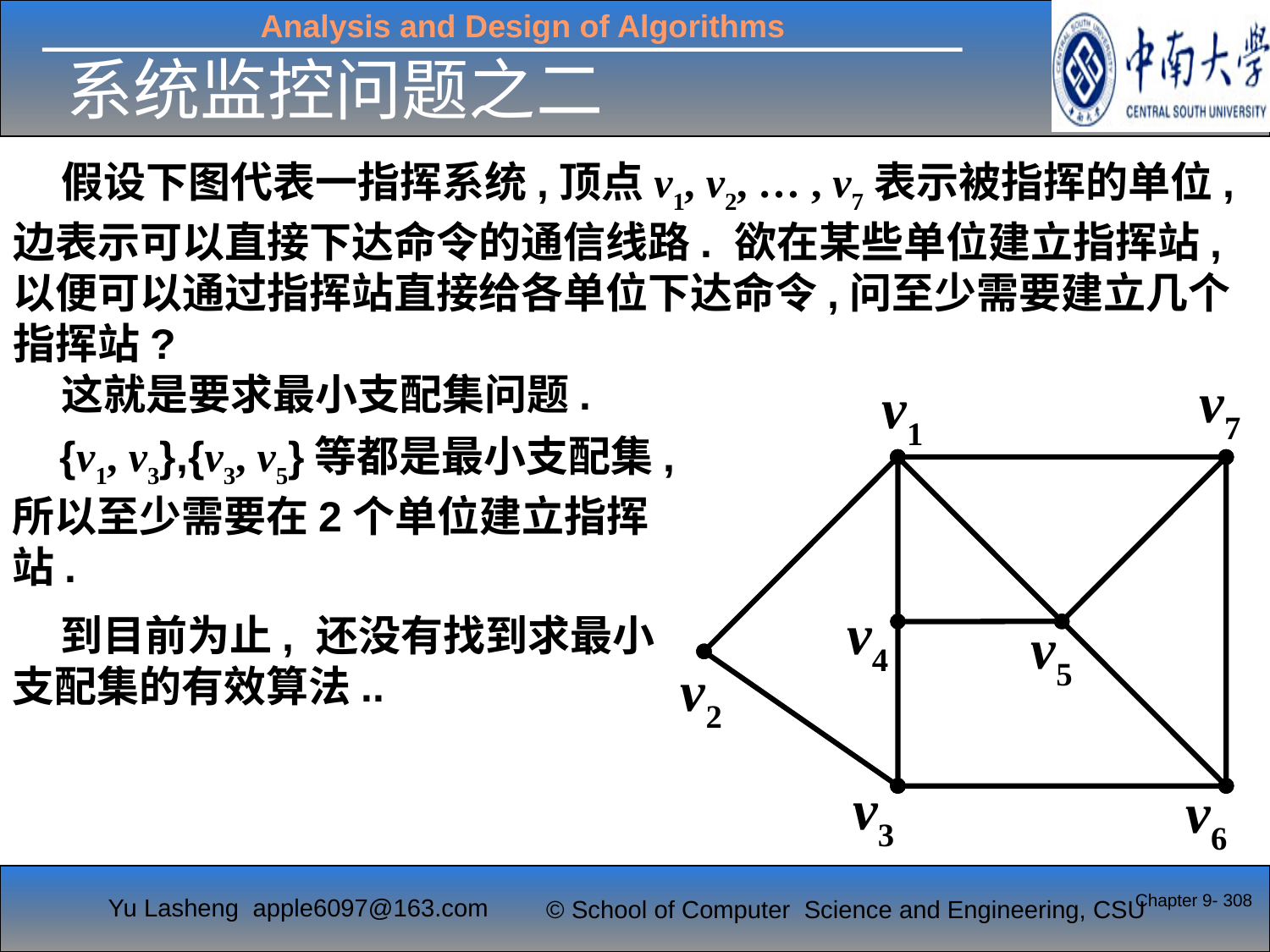

# 系统监控问题之二
    假设下图代表一指挥系统,顶点v1, v2, … , v7表示被指挥的单位,边表示可以直接下达命令的通信线路. 欲在某些单位建立指挥站,以便可以通过指挥站直接给各单位下达命令,问至少需要建立几个指挥站?
    这就是要求最小支配集问题.
v7
v1

v4
v5

v2

v3
v6

    {v1, v3},{v3, v5}等都是最小支配集,所以至少需要在2个单位建立指挥站.
    到目前为止, 还没有找到求最小支配集的有效算法..
Chapter 9- 308